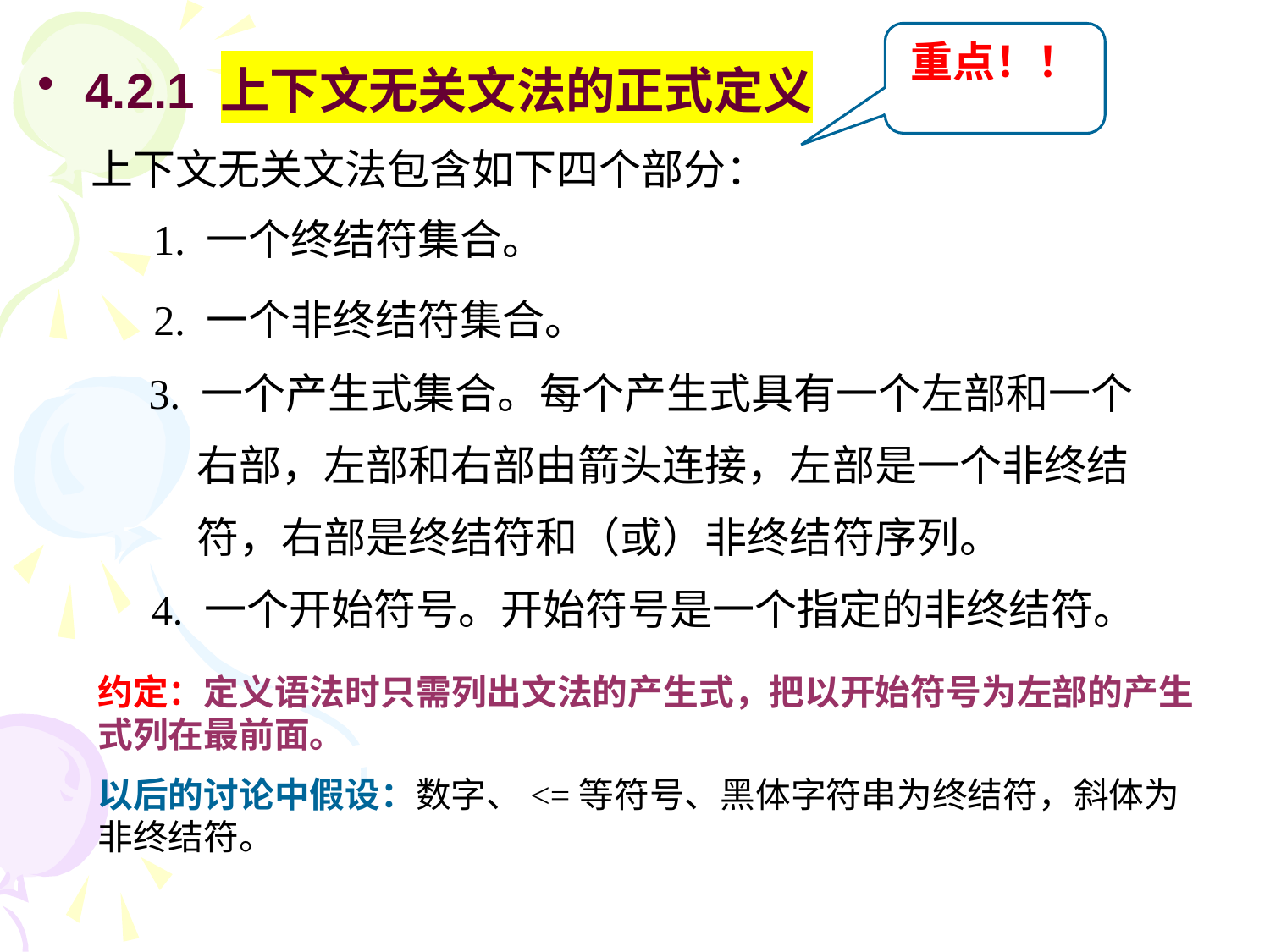

重点！！
4.2.1 上下文无关文法的正式定义
上下文无关文法包含如下四个部分：
1. 一个终结符集合。
2. 一个非终结符集合。
3. 一个产生式集合。每个产生式具有一个左部和一个
    右部，左部和右部由箭头连接，左部是一个非终结
    符，右部是终结符和（或）非终结符序列。
 4. 一个开始符号。开始符号是一个指定的非终结符。
约定：定义语法时只需列出文法的产生式，把以开始符号为左部的产生式列在最前面。
以后的讨论中假设：数字、<=等符号、黑体字符串为终结符，斜体为非终结符。
7